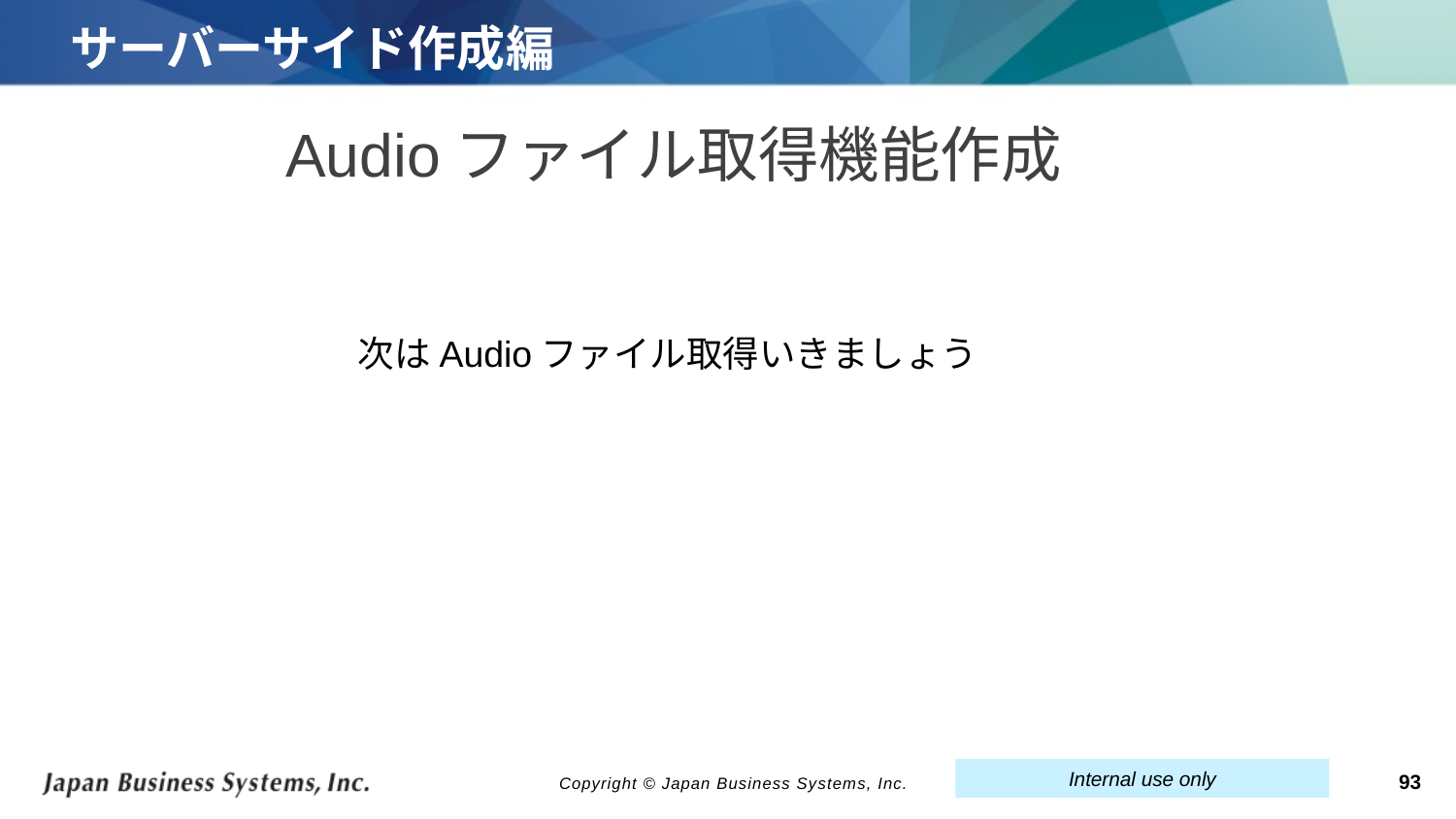

# サーバーサイド作成編
Audioファイル取得機能作成
次はAudioファイル取得いきましょう